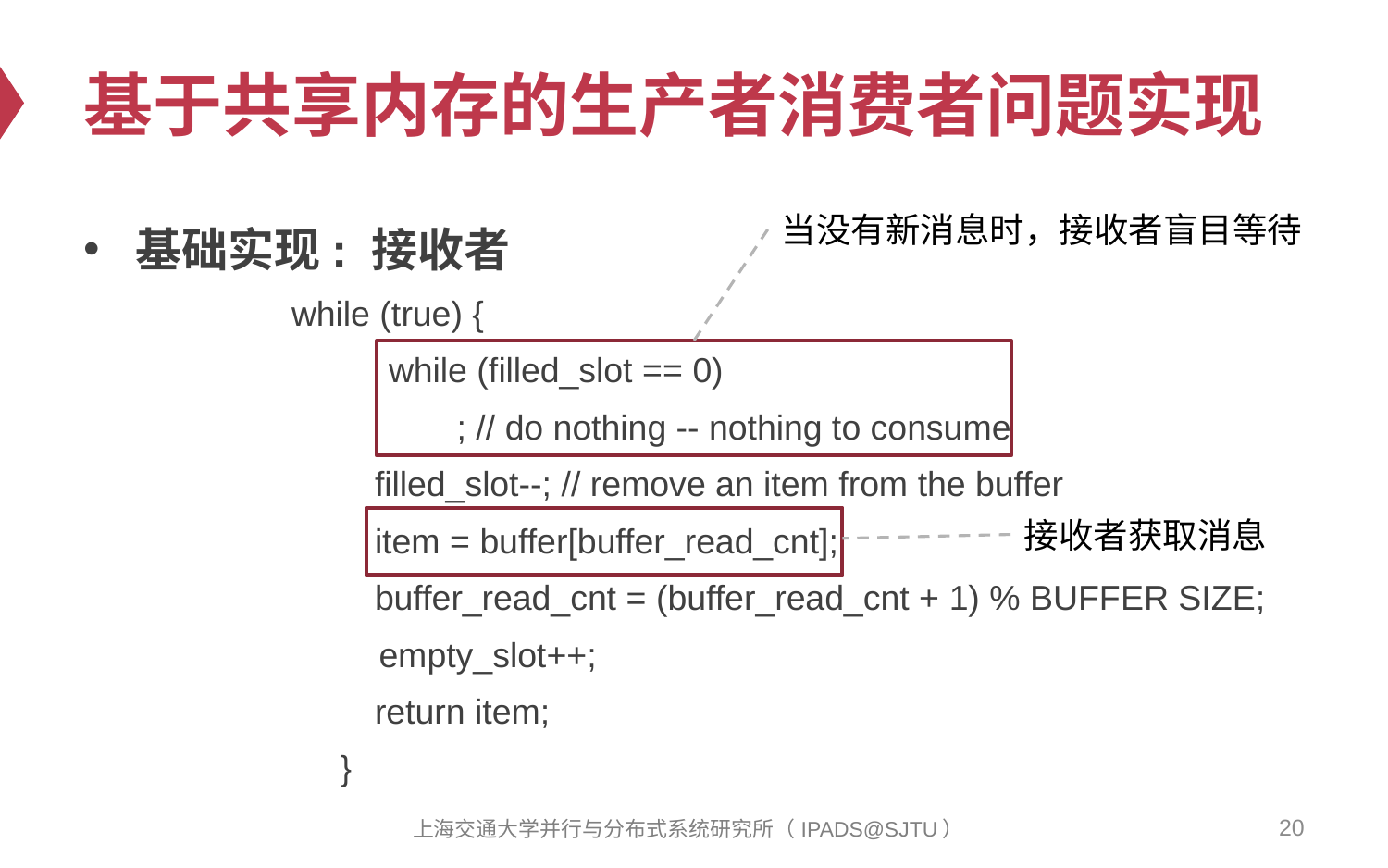

# 基于共享内存的生产者消费者问题实现
当没有新消息时，接收者盲目等待
基础实现: 接收者
while (true) {
          while (filled_slot == 0)
                 ; // do nothing -- nothing to consume
	     filled_slot--; // remove an item from the buffer
	     item = buffer[buffer_read_cnt];
	     buffer_read_cnt = (buffer_read_cnt + 1) % BUFFER SIZE;
         empty_slot++;
	     return item;
     }

接收者获取消息

20
上海交通大学并行与分布式系统研究所（IPADS@SJTU）